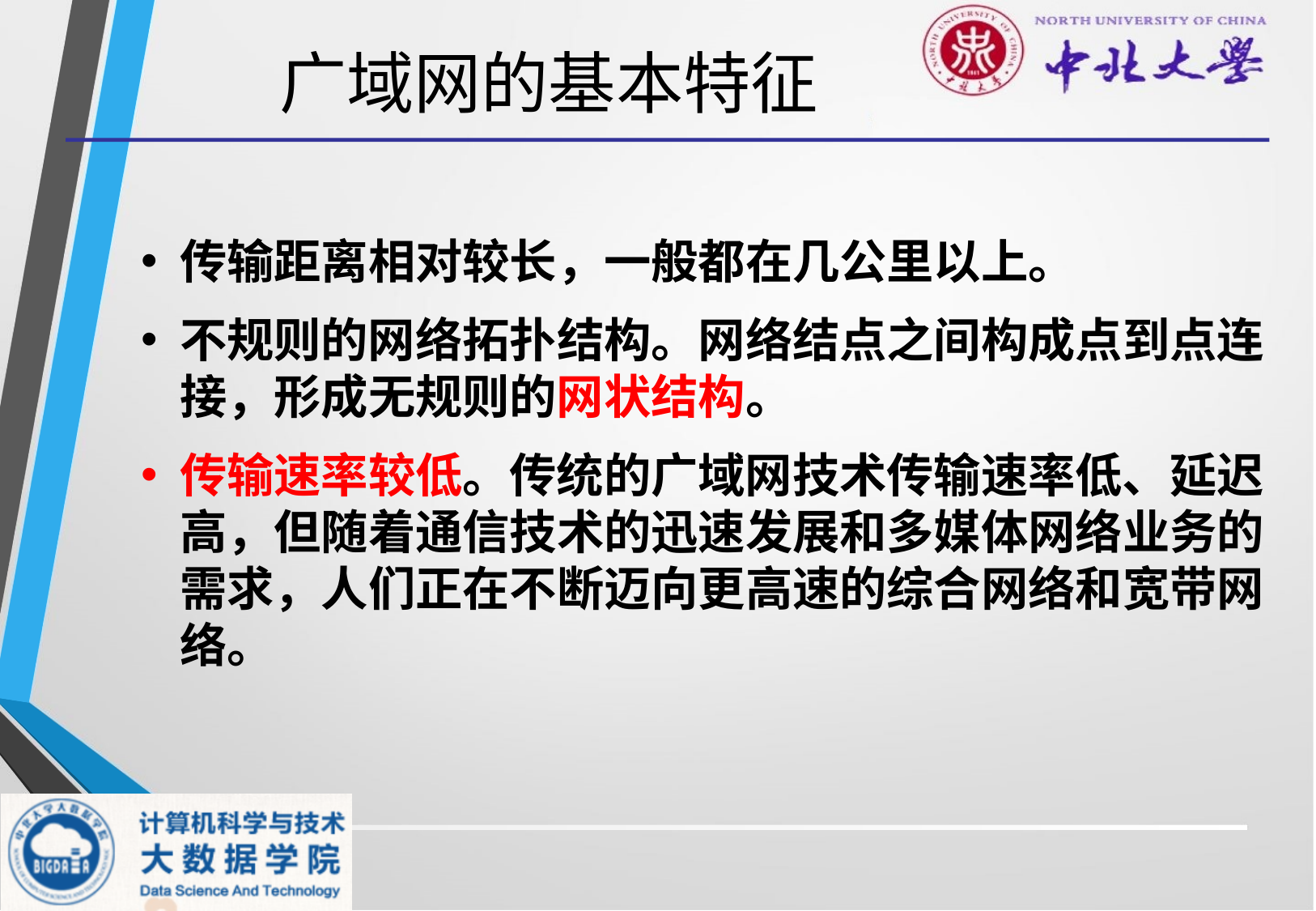

# 广域网的基本特征
传输距离相对较长，一般都在几公里以上。
不规则的网络拓扑结构。网络结点之间构成点到点连接，形成无规则的网状结构。
传输速率较低。传统的广域网技术传输速率低、延迟高，但随着通信技术的迅速发展和多媒体网络业务的需求，人们正在不断迈向更高速的综合网络和宽带网络。
33